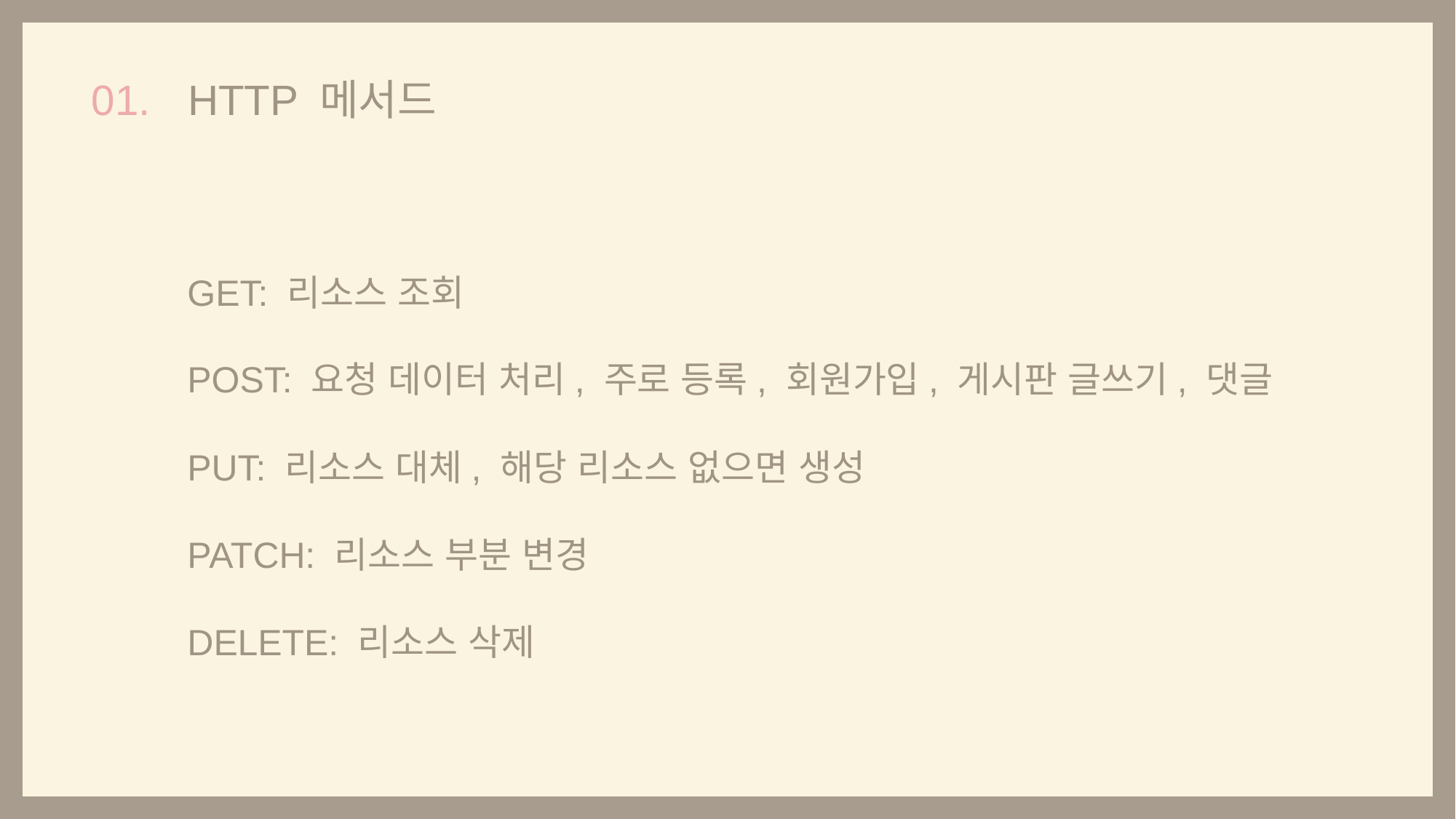

HTTP 메서드
01.
GET: 리소스 조회
POST: 요청 데이터 처리, 주로 등록, 회원가입, 게시판 글쓰기, 댓글
PUT: 리소스 대체, 해당 리소스 없으면 생성
PATCH: 리소스 부분 변경
DELETE: 리소스 삭제